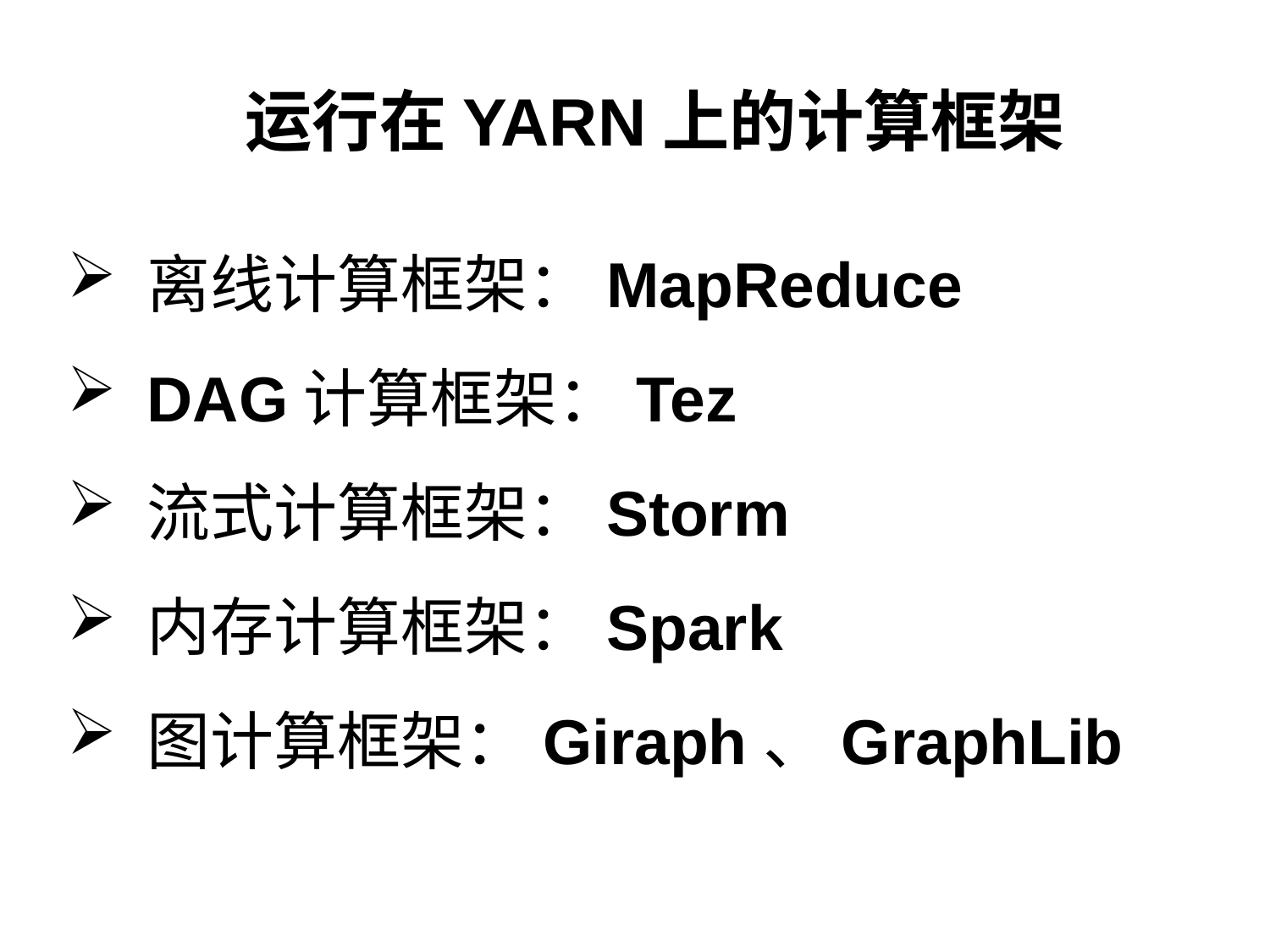

运行在YARN上的计算框架
离线计算框架：MapReduce
DAG计算框架：Tez
流式计算框架：Storm
内存计算框架：Spark
图计算框架：Giraph、GraphLib